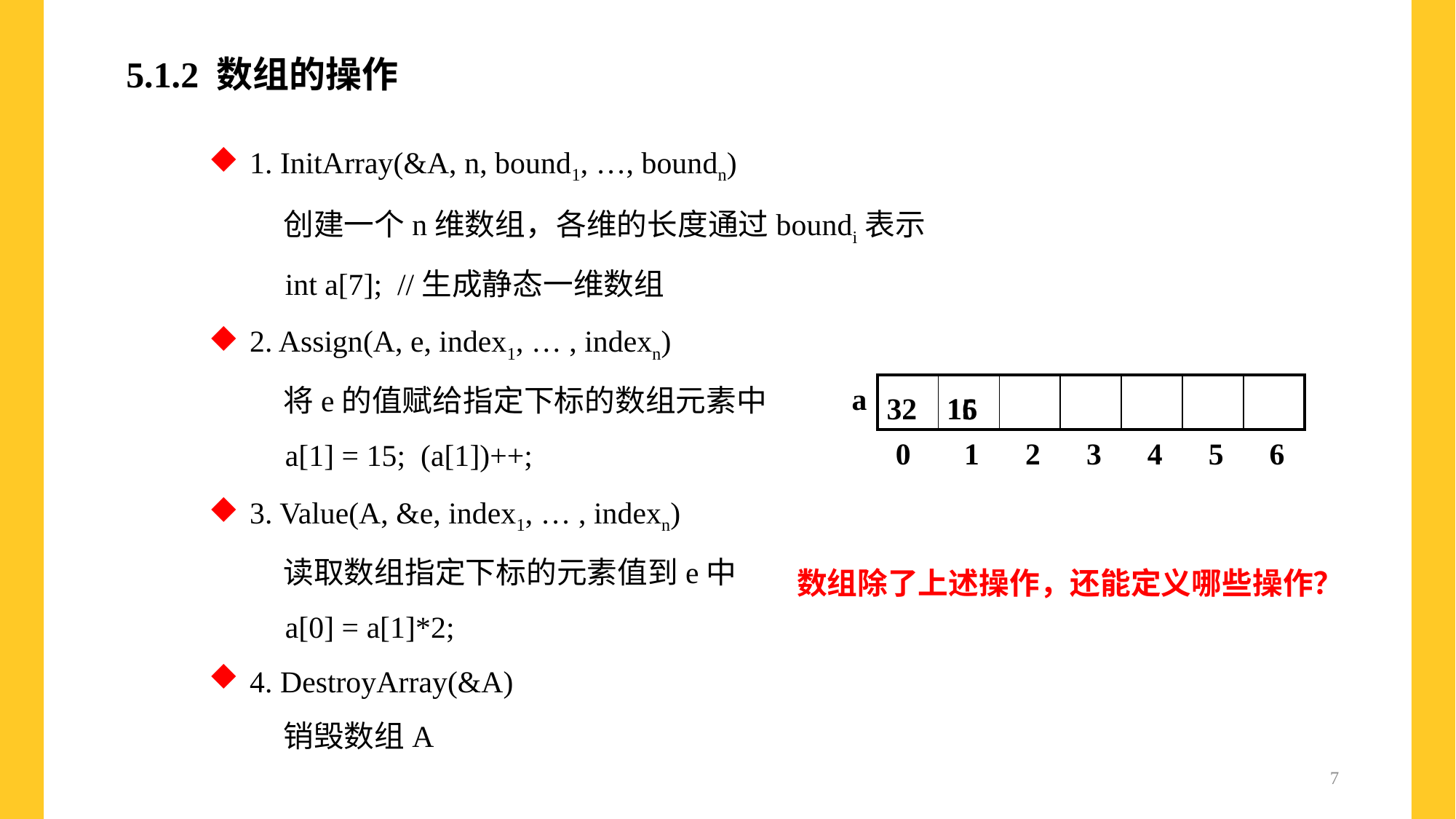

# 5.1.2 数组的操作
1. InitArray(&A, n, bound1, …, boundn)
          创建一个n维数组，各维的长度通过boundi表示
          int a[7];  //生成静态一维数组
2. Assign(A, e, index1, … , indexn)
          将e的值赋给指定下标的数组元素中
          a[1] = 15;  (a[1])++;
3. Value(A, &e, index1, … , indexn)
          读取数组指定下标的元素值到e中
          a[0] = a[1]*2;
4. DestroyArray(&A)
          销毁数组A
a
|  |  |  |  |  |  |  |
| --- | --- | --- | --- | --- | --- | --- |
32
15
16
 0       1      2      3      4      5      6
数组除了上述操作，还能定义哪些操作？
7